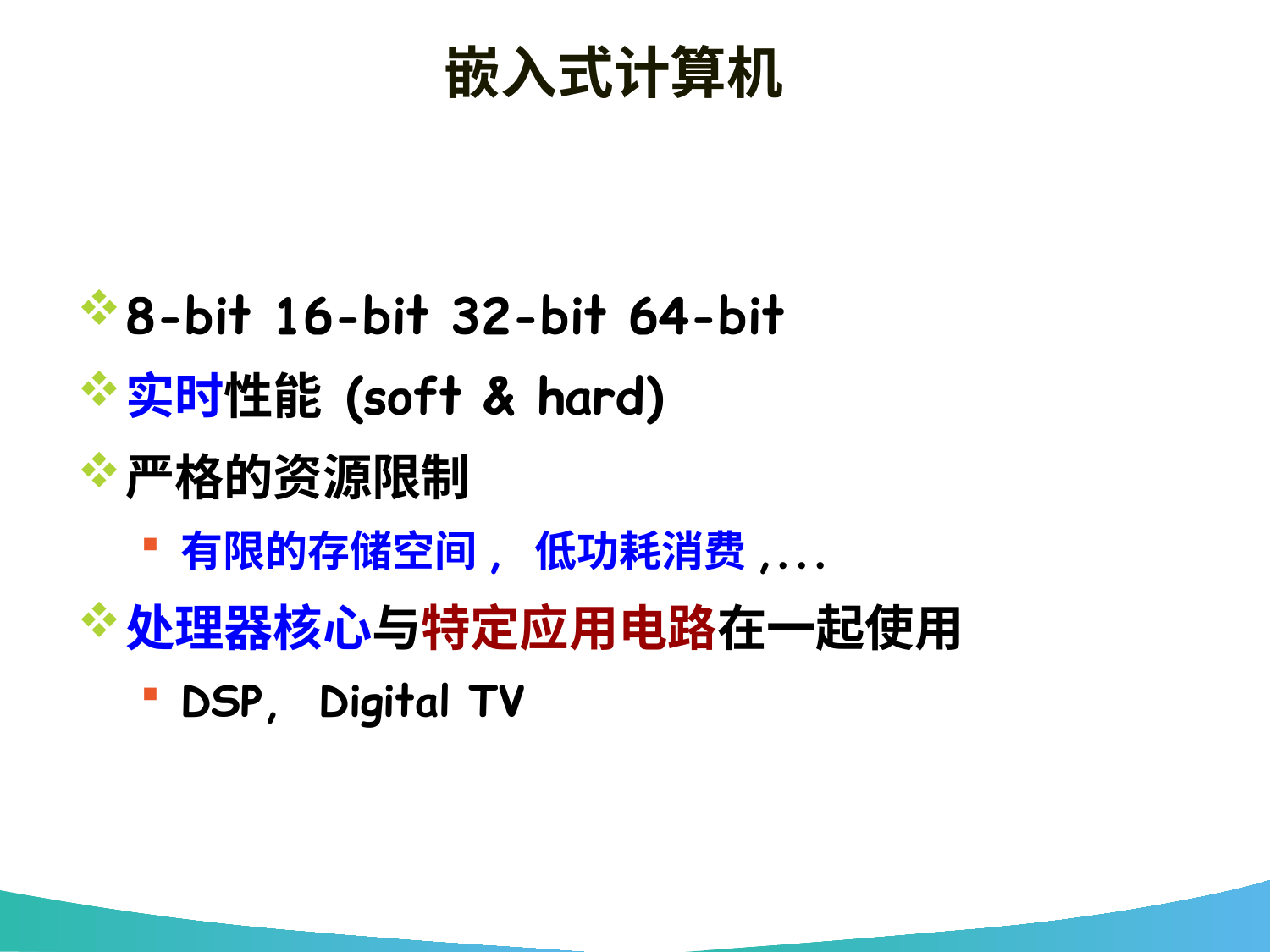

# 嵌入式计算机
8-bit 16-bit 32-bit 64-bit
实时性能 (soft & hard)
严格的资源限制
有限的存储空间, 低功耗消费,...
处理器核心与特定应用电路在一起使用
DSP,  Digital TV
62